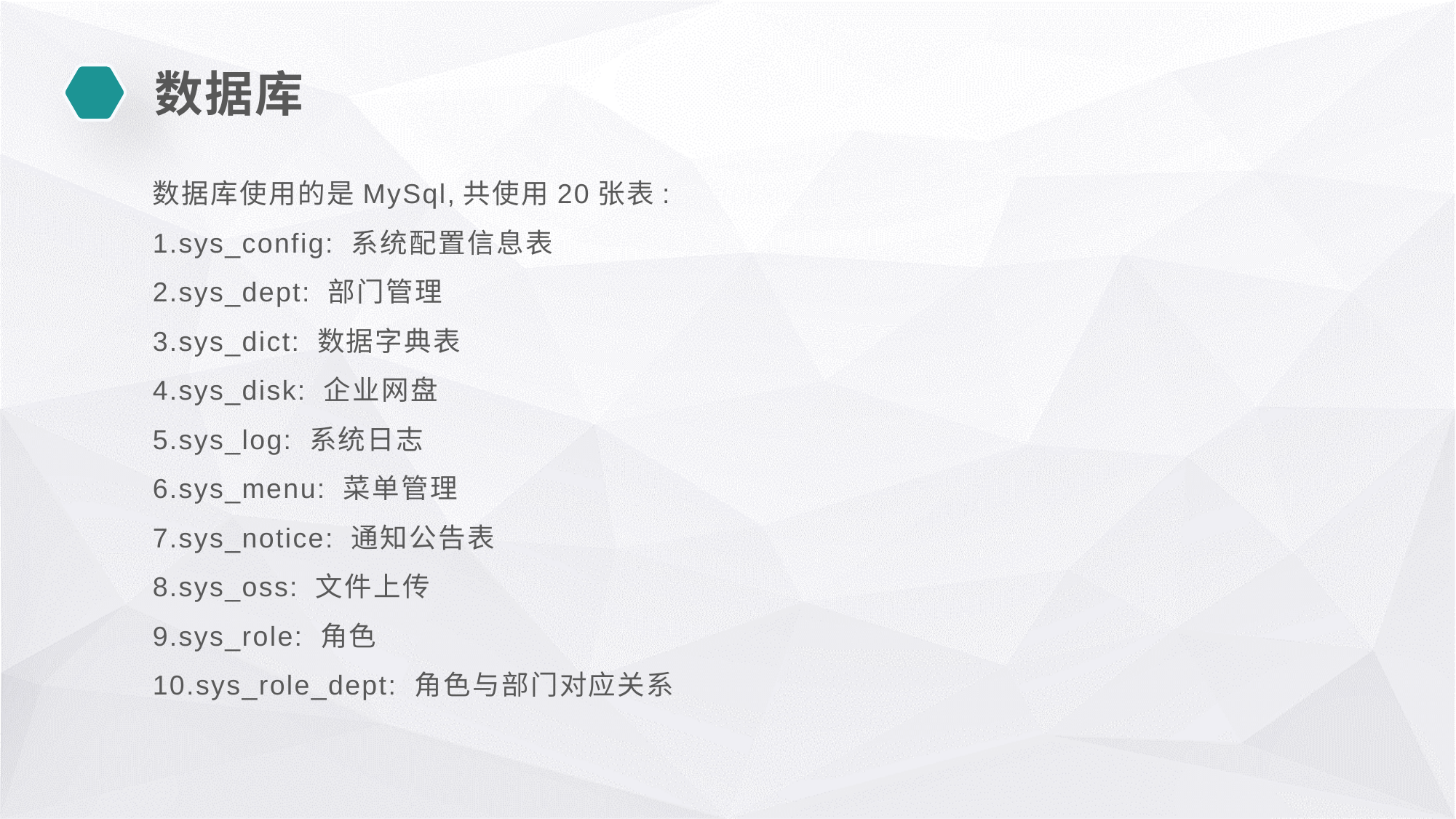

数据库

数据库使用的是MySql,共使用20张表:
1.sys_config: 系统配置信息表
2.sys_dept: 部门管理
3.sys_dict: 数据字典表
4.sys_disk: 企业网盘
5.sys_log: 系统日志
6.sys_menu: 菜单管理
7.sys_notice: 通知公告表
8.sys_oss: 文件上传
9.sys_role: 角色
10.sys_role_dept: 角色与部门对应关系